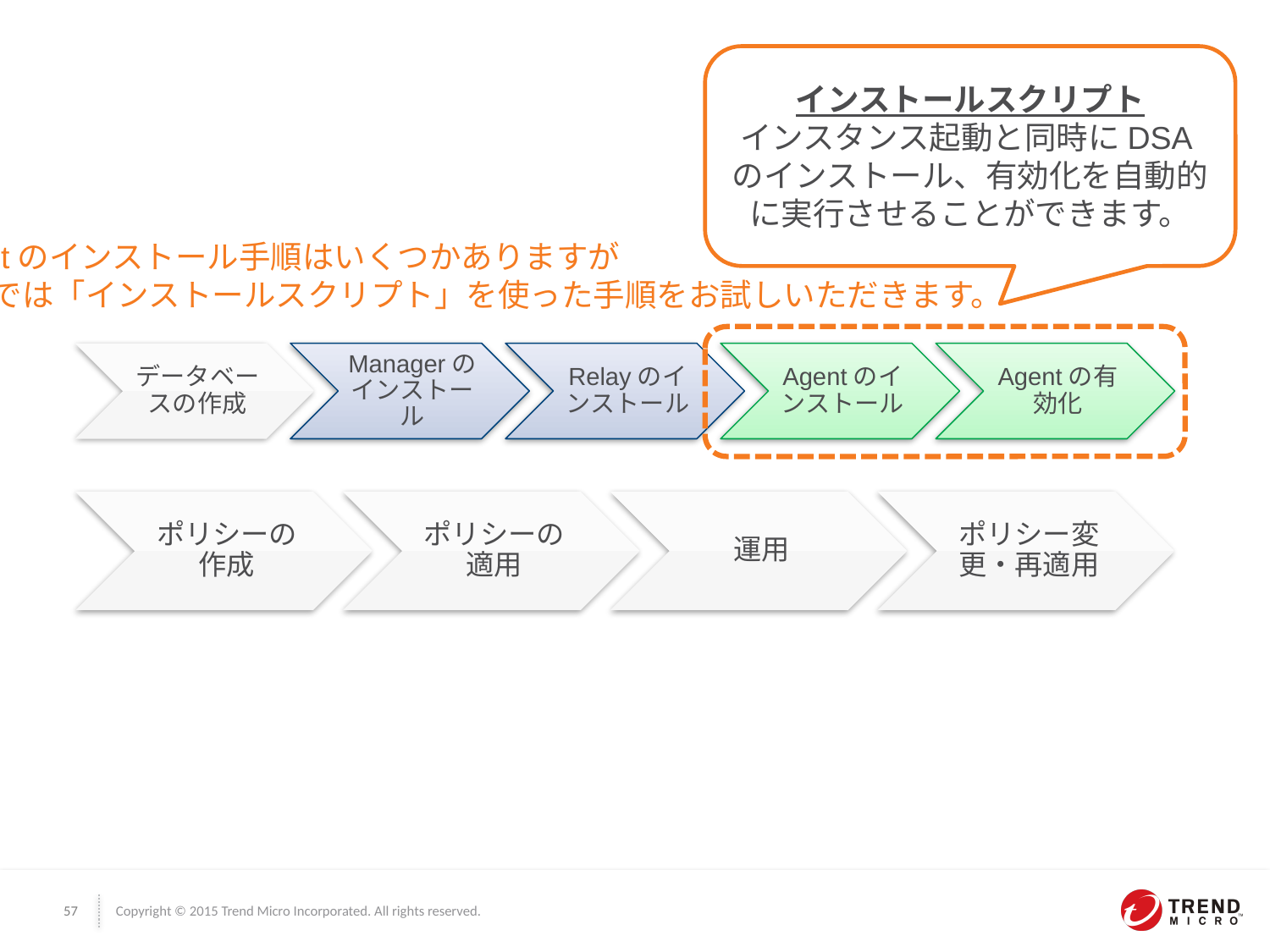

インストールスクリプト
インスタンス起動と同時にDSAのインストール、有効化を自動的に実行させることができます。
Agentのインストール手順はいくつかありますが
ここでは「インストールスクリプト」を使った手順をお試しいただきます。
データベースの作成
Managerのインストール
Relayのインストール
Agentのインストール
Agentの有効化

ポリシーの作成
ポリシーの適用
運用
ポリシー変更・再適用